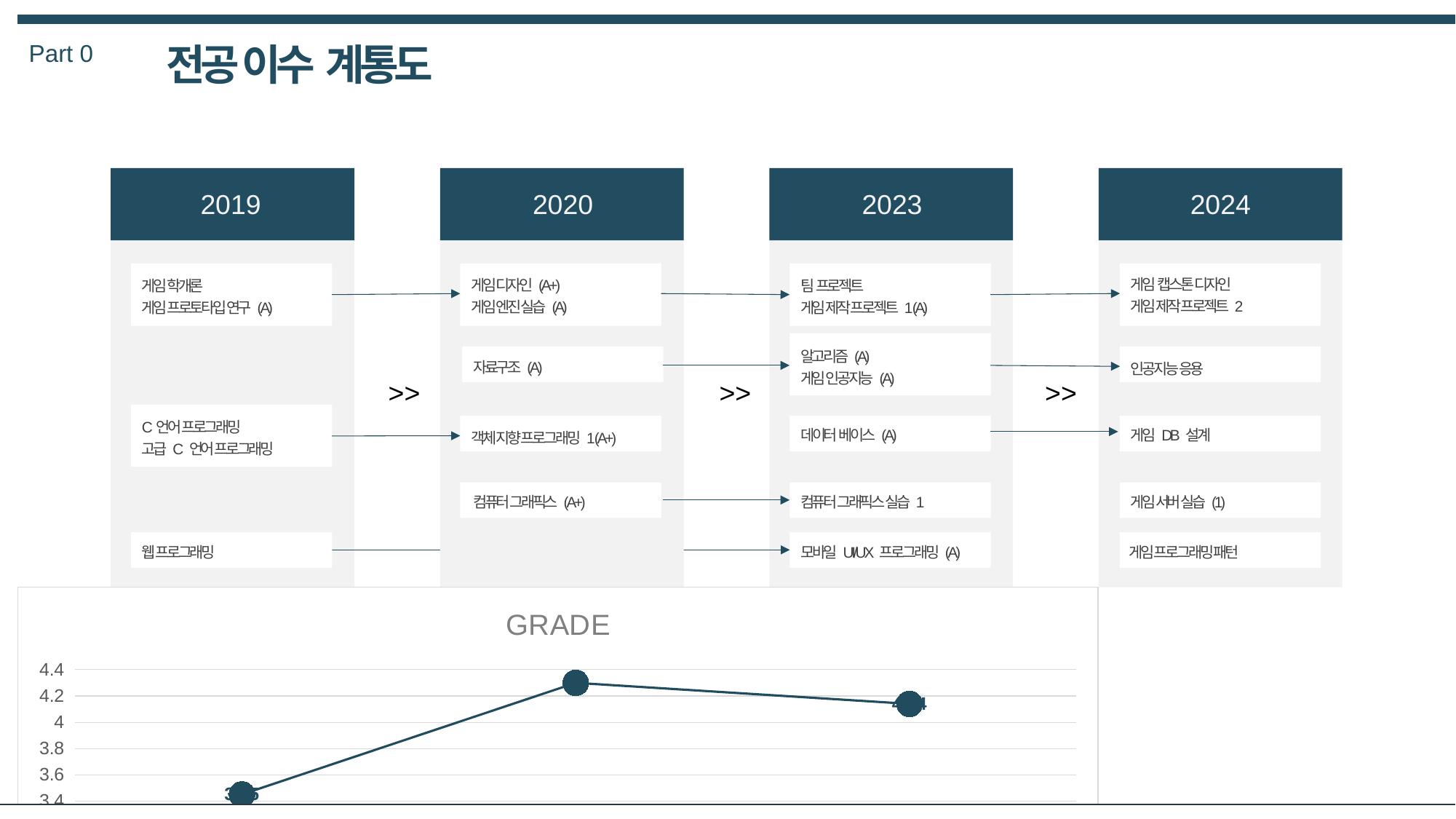

Part 0
전공 이수  계통도

2019
2020
2023
2024

게임  캡스톤 디자인
게임 제작 프로젝트 2
게임 디자인 (A+)
게임 엔진 실습 (A)
팀  프로젝트
게임 제작 프로젝트 1 (A)
게임 학개론
게임 프로토타입 연구 (A)

알고리즘 (A)
게임 인공지능 (A)

자료구조 (A)
인공지능 응용
>>
>>
>>

C언어 프로그래밍
고급 C 언어 프로그래밍

데이터  베이스 (A)
게임 DB 설계
객체 지향 프로그래밍 1 (A+)

컴퓨터 그래픽스 (A+)
컴퓨터 그래픽스 실습 1
게임 서버 실습 (1)

웹 프로그래밍
모바일 UI/UX 프로그래밍 (A)
게임 프로그래밍 패턴

### Chart: GRADE

| Category | 계열 1 |
|---|---|
| 항목 1 | 3.45 |
| 항목 2 | 4.3 |
| 항목 3 | 4.14 |